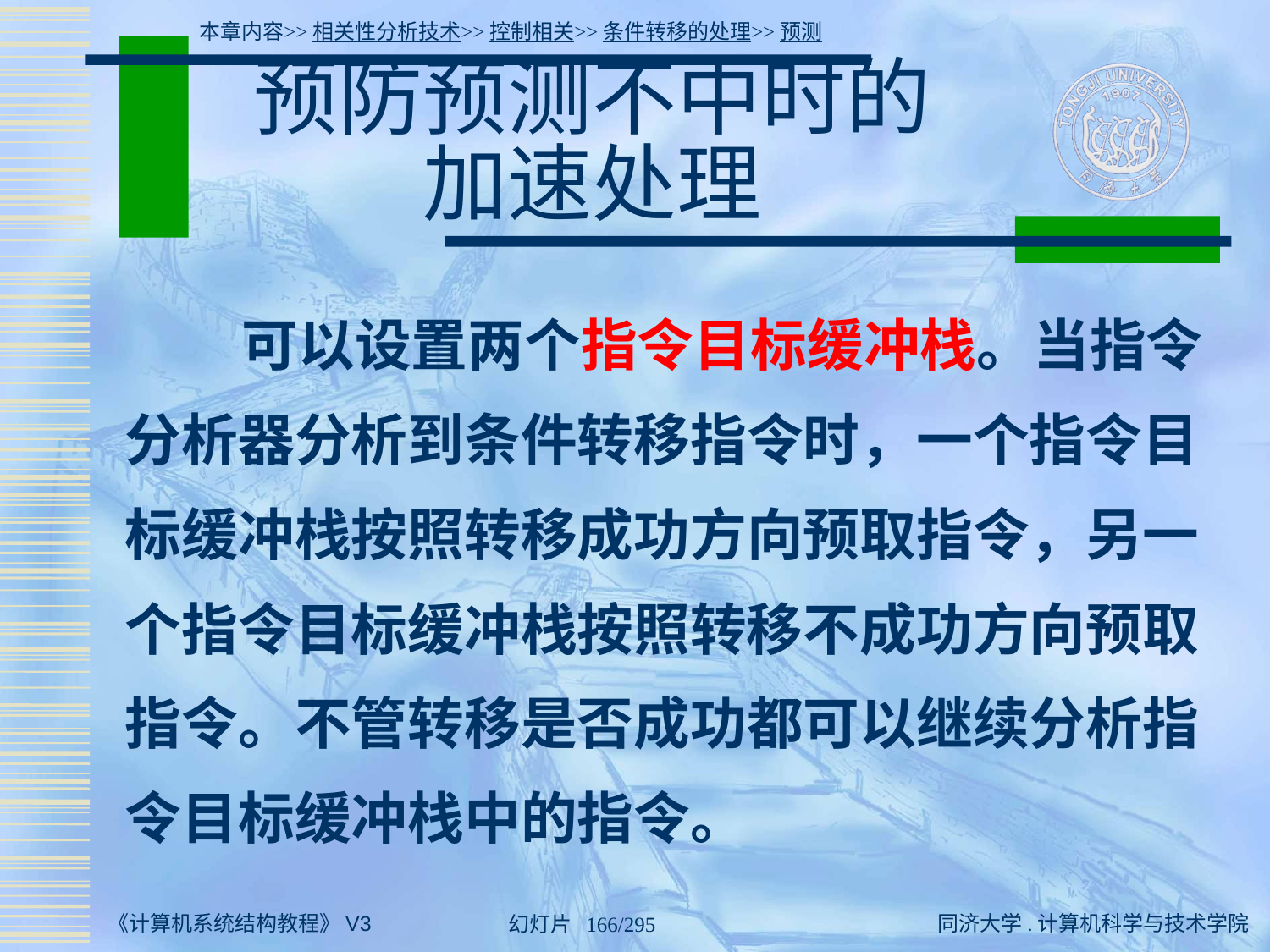

本章内容>>相关性分析技术>>控制相关>>条件转移的处理>>预测
# 预防预测不中时的 加速处理
        可以设置两个指令目标缓冲栈。当指令分析器分析到条件转移指令时，一个指令目标缓冲栈按照转移成功方向预取指令，另一个指令目标缓冲栈按照转移不成功方向预取指令。不管转移是否成功都可以继续分析指令目标缓冲栈中的指令。